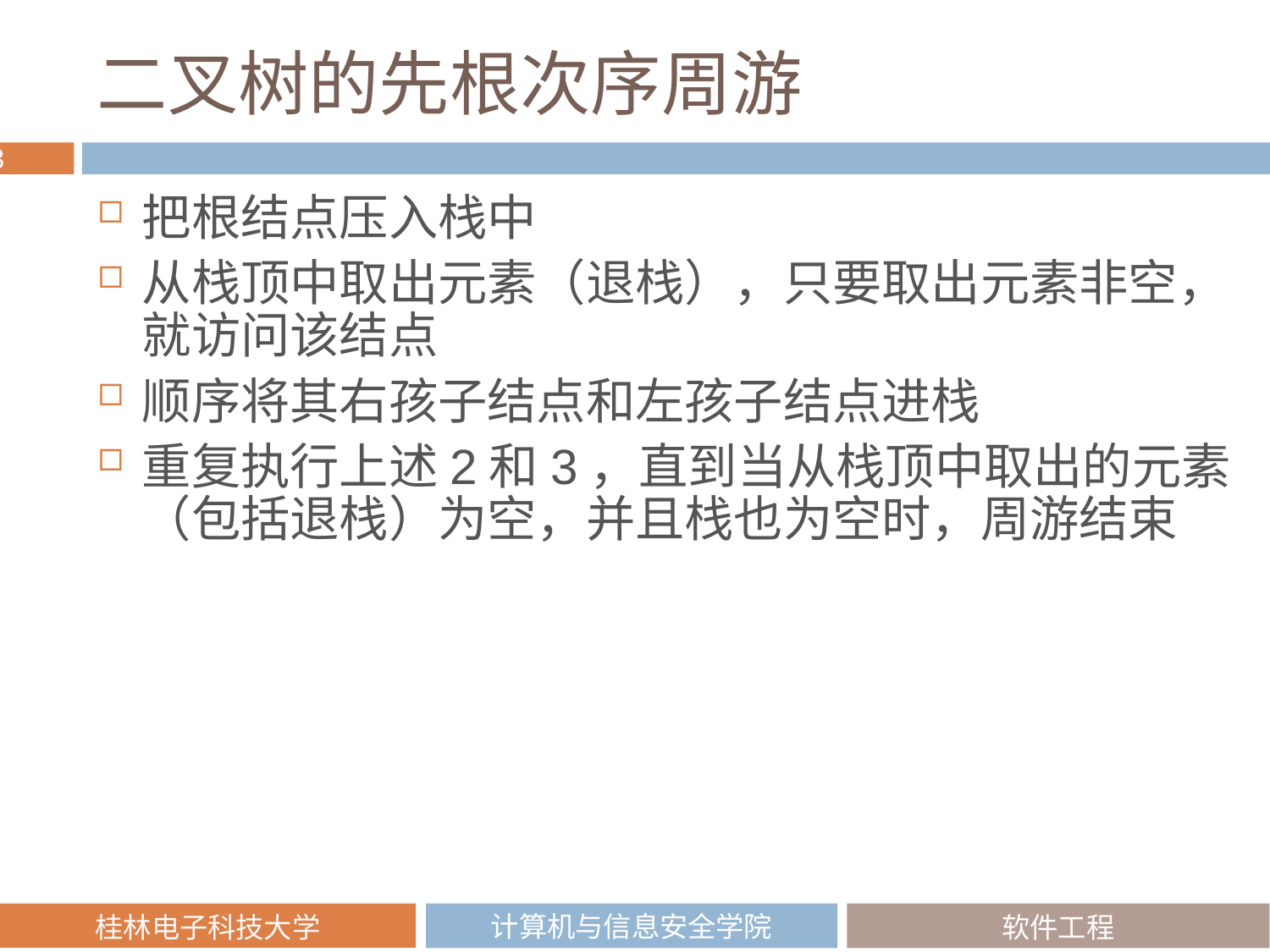

# 二叉树的先根次序周游
把根结点压入栈中
从栈顶中取出元素（退栈），只要取出元素非空，就访问该结点
顺序将其右孩子结点和左孩子结点进栈
重复执行上述2和3，直到当从栈顶中取出的元素（包括退栈）为空，并且栈也为空时，周游结束